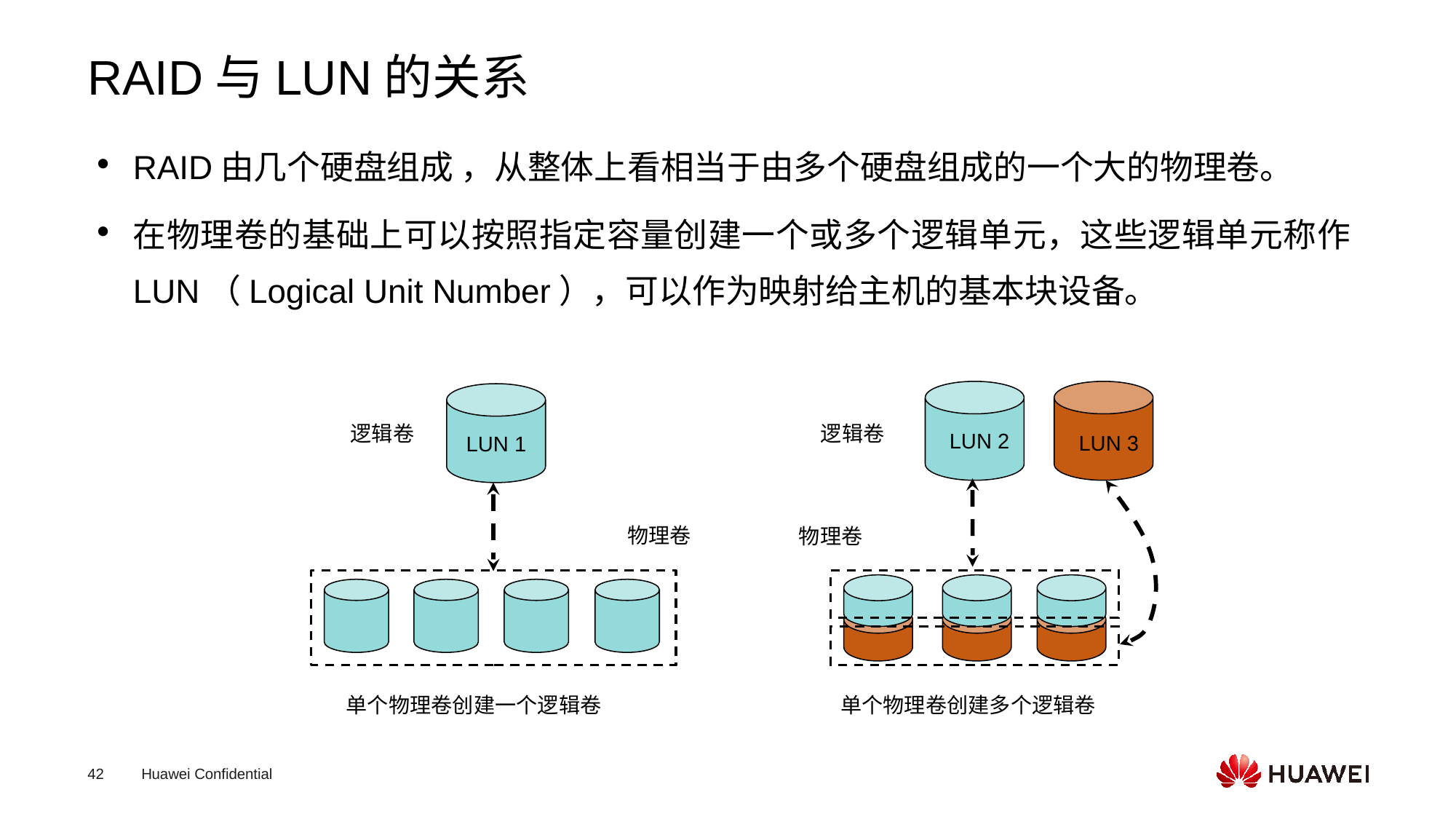

# RAID与LUN的关系
RAID由几个硬盘组成 ，从整体上看相当于由多个硬盘组成的一个大的物理卷。
在物理卷的基础上可以按照指定容量创建一个或多个逻辑单元，这些逻辑单元称作LUN（Logical Unit Number），可以作为映射给主机的基本块设备。

逻辑卷
逻辑卷
LUN 1
LUN 2
LUN 3

物理卷
物理卷

单个物理卷创建一个逻辑卷
单个物理卷创建多个逻辑卷